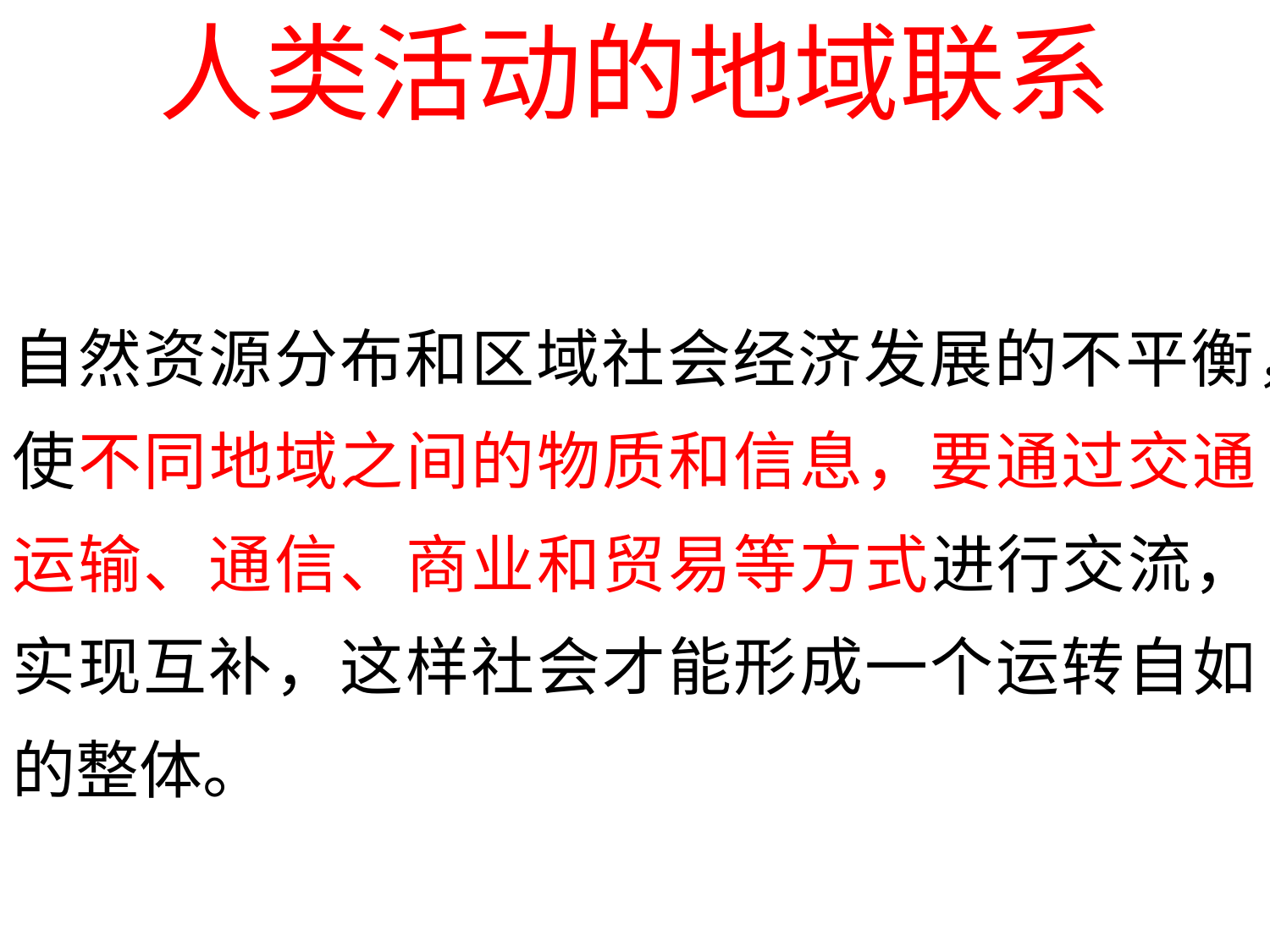

人类活动的地域联系
自然资源分布和区域社会经济发展的不平衡，使不同地域之间的物质和信息，要通过交通运输、通信、商业和贸易等方式进行交流，实现互补，这样社会才能形成一个运转自如的整体。